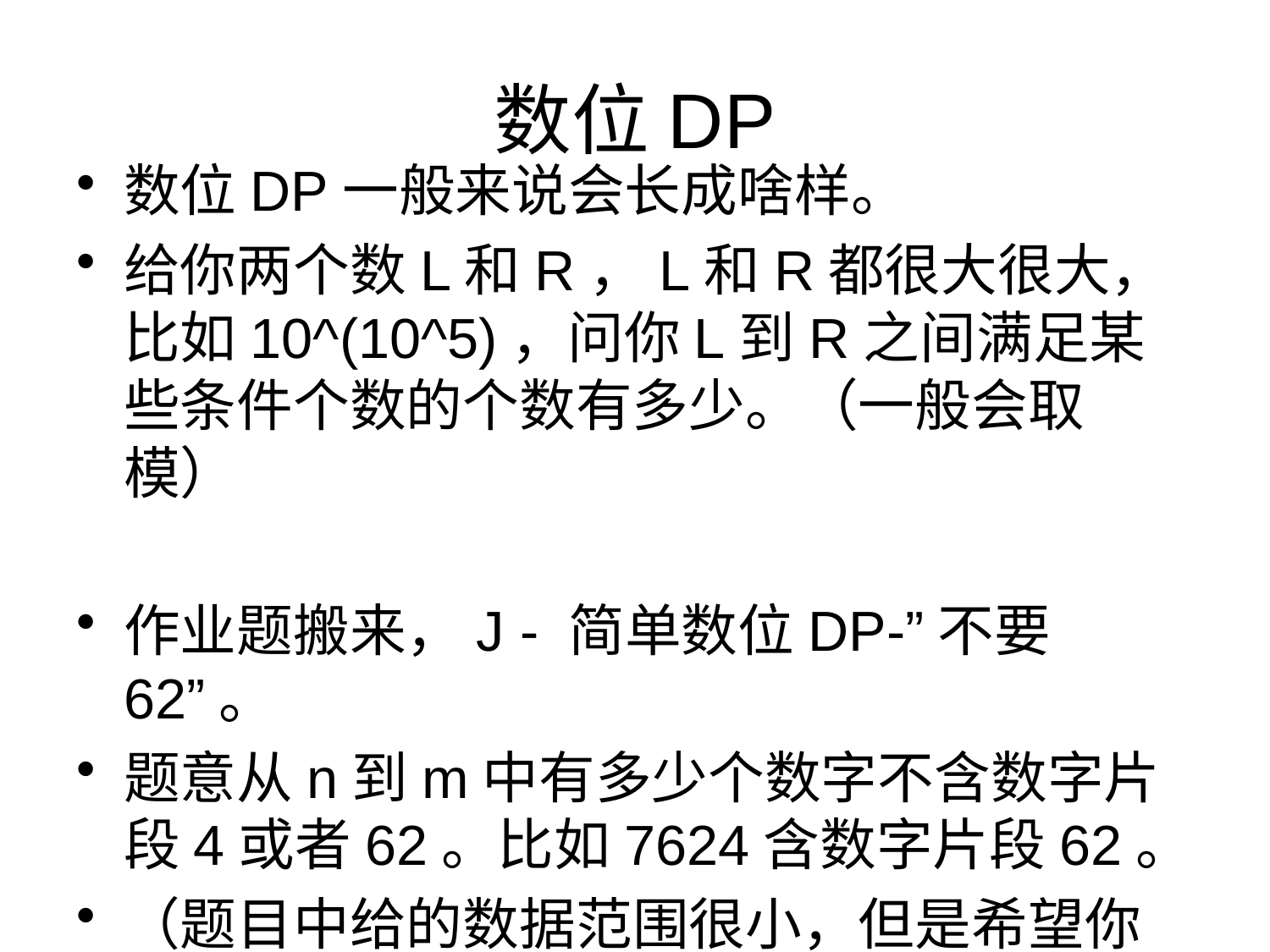

# 数位DP
数位DP一般来说会长成啥样。
给你两个数L和R，L和R都很大很大，比如10^(10^5)，问你L到R之间满足某些条件个数的个数有多少。（一般会取模）

作业题搬来，J - 简单数位DP-”不要62”。
题意从n到m中有多少个数字不含数字片段4或者62。比如7624含数字片段62。
（题目中给的数据范围很小，但是希望你们按照1e5的范围做来熟悉数位DP的过程）